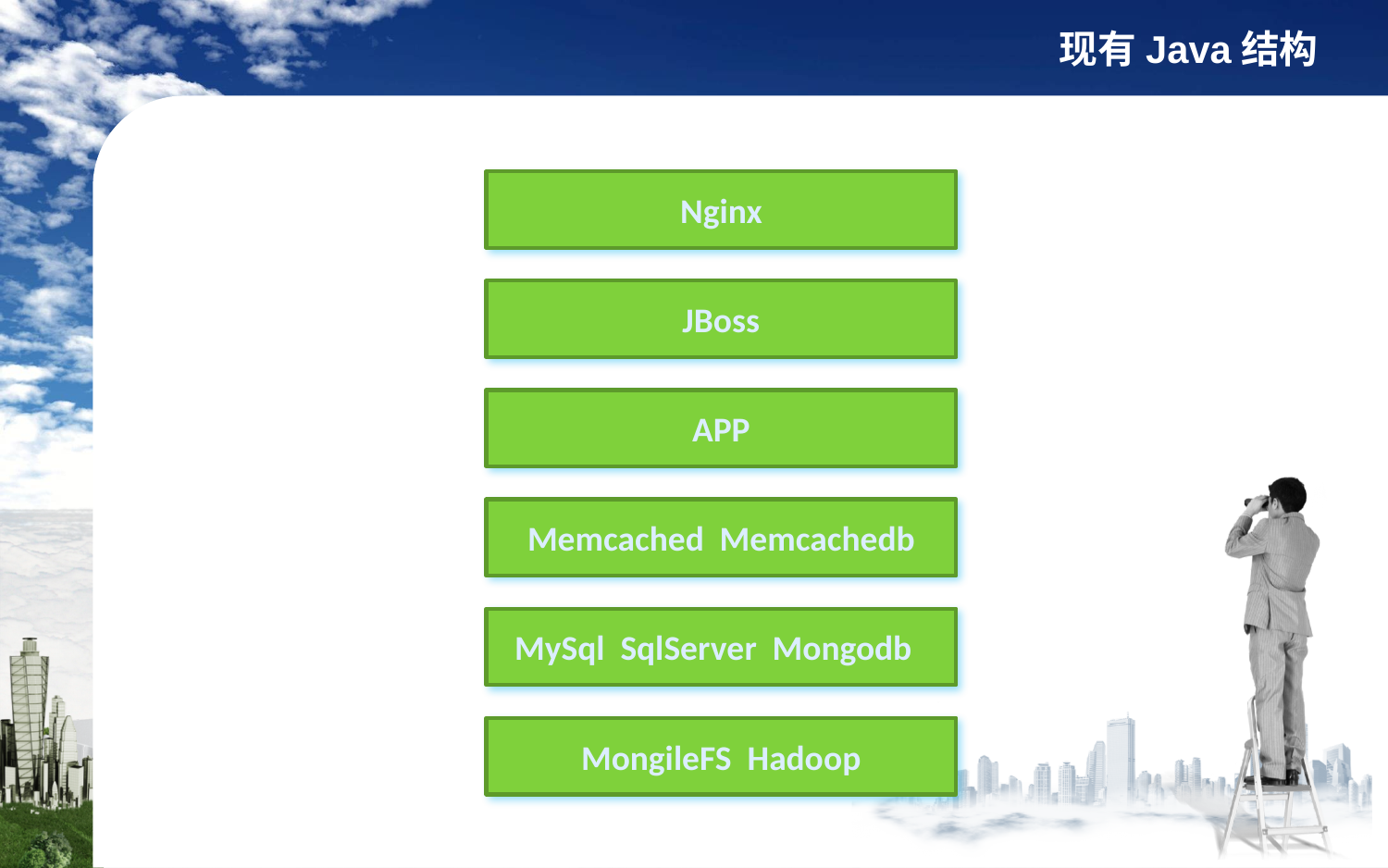

现有Java结构
Nginx
JBoss
APP
Memcached  Memcachedb
MySql  SqlServer  Mongodb
MongileFS  Hadoop